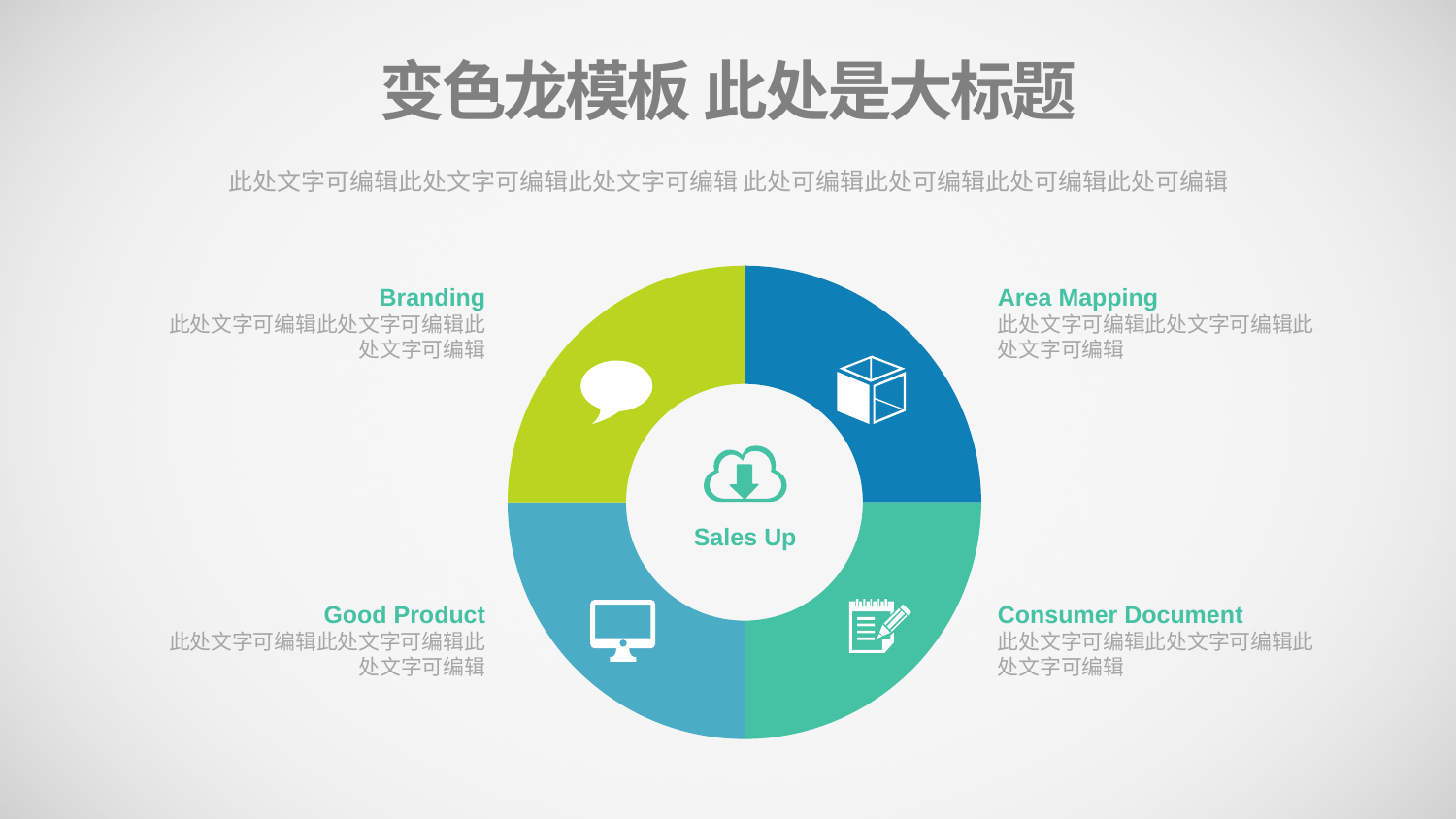

变色龙模板 此处是大标题
此处文字可编辑此处文字可编辑此处文字可编辑 此处可编辑此处可编辑此处可编辑此处可编辑

### Chart

| Category | Sales |
|---|---|
| 1st Qtr | 3.0 |
| 2nd Qtr | 3.0 |
| 3rd Qtr | 3.0 |
| 4th Qtr | 3.0 |
Branding
此处文字可编辑此处文字可编辑此处文字可编辑
Area Mapping
此处文字可编辑此处文字可编辑此处文字可编辑

Sales Up
Good Product
此处文字可编辑此处文字可编辑此处文字可编辑
Consumer Document
此处文字可编辑此处文字可编辑此处文字可编辑